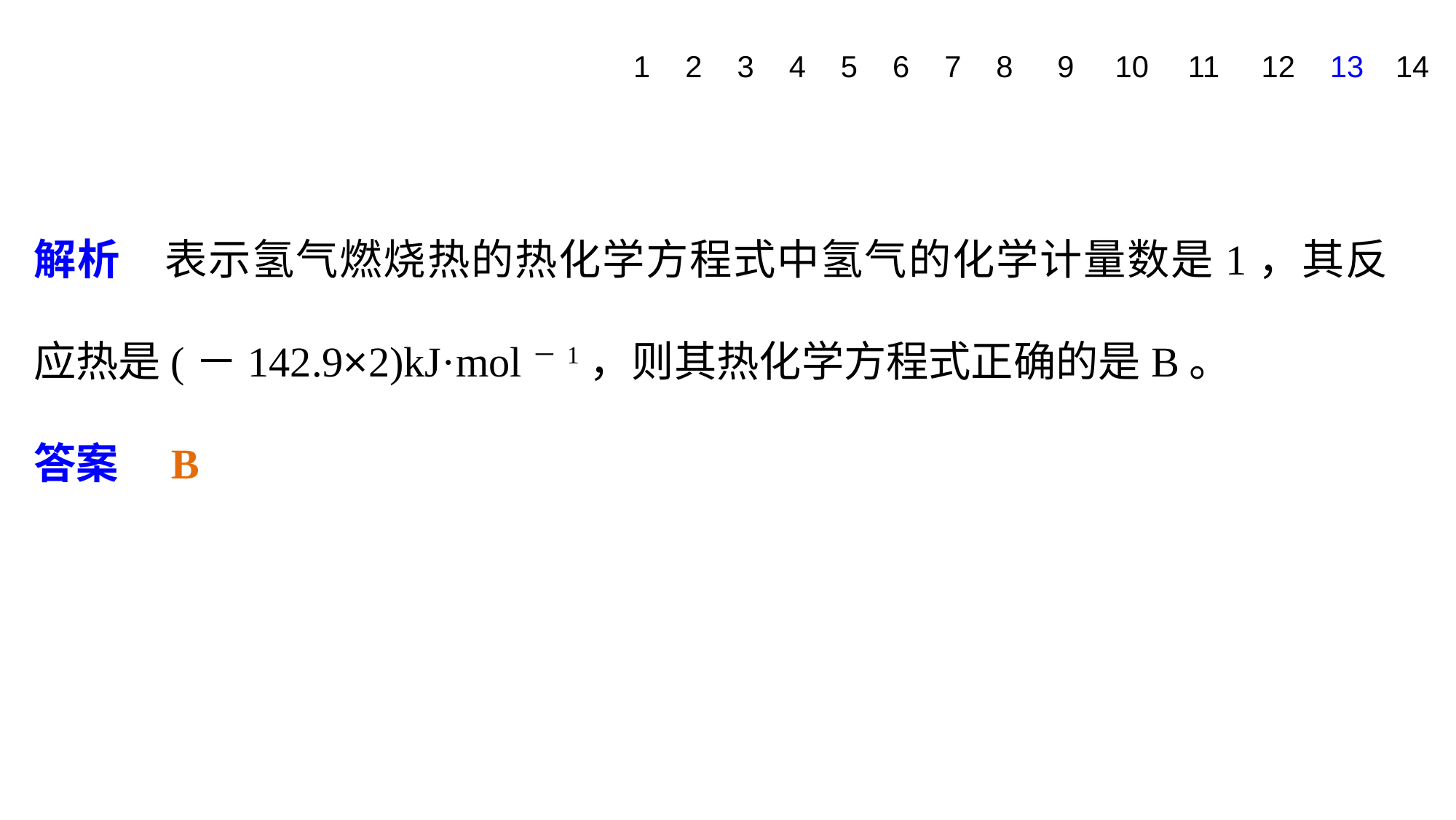

1
2
3
4
5
6
7
8
9
10
11
12
13
14
解析　表示氢气燃烧热的热化学方程式中氢气的化学计量数是1，其反应热是(－142.9×2)kJ·mol－1，则其热化学方程式正确的是B。
答案　B